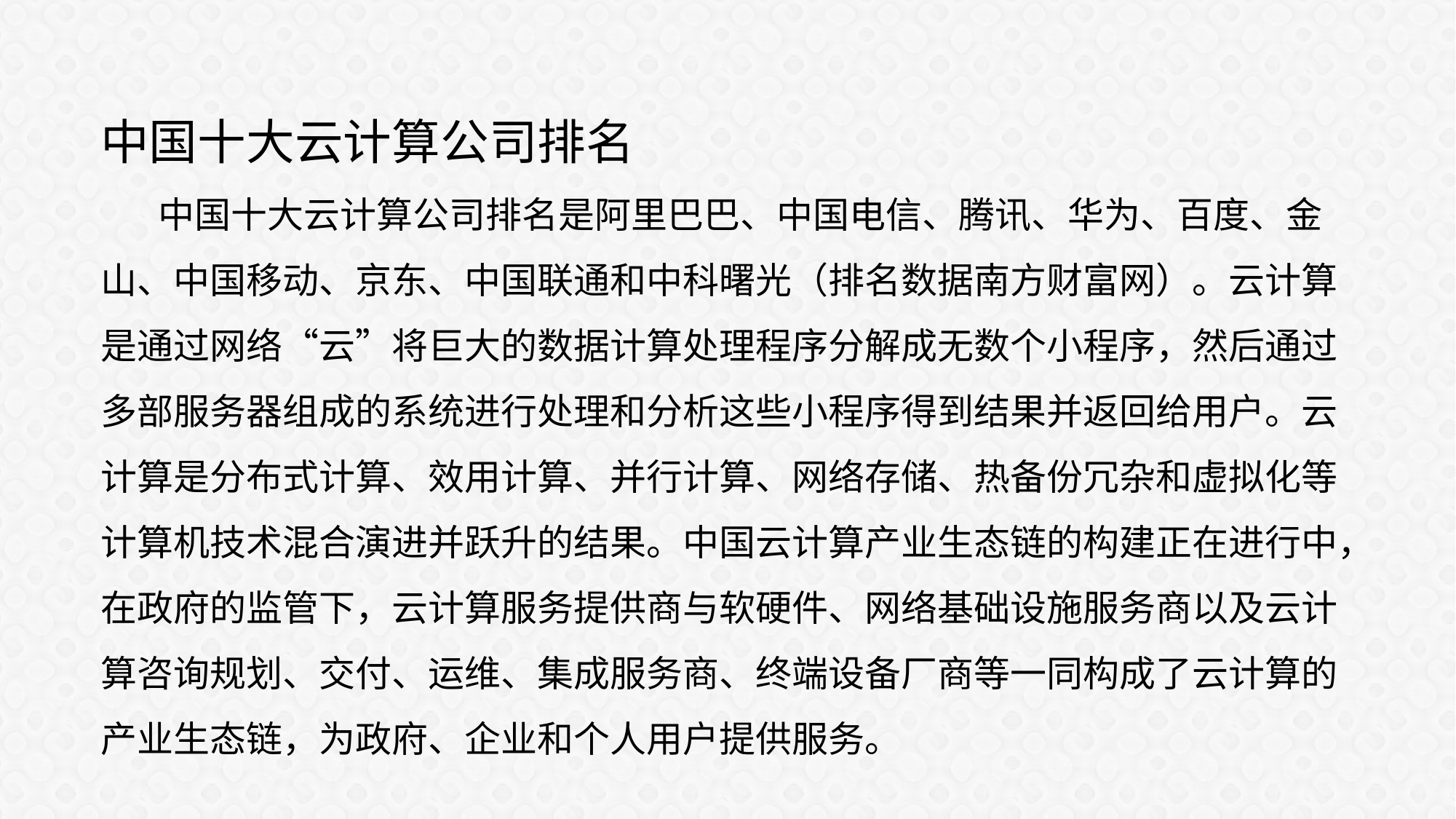

97
中国十大云计算公司排名
      中国十大云计算公司排名是阿里巴巴、中国电信、腾讯、华为、百度、金山、中国移动、京东、中国联通和中科曙光（排名数据南方财富网）。云计算是通过网络“云”将巨大的数据计算处理程序分解成无数个小程序，然后通过多部服务器组成的系统进行处理和分析这些小程序得到结果并返回给用户。云计算是分布式计算、效用计算、并行计算、网络存储、热备份冗杂和虚拟化等计算机技术混合演进并跃升的结果。中国云计算产业生态链的构建正在进行中，在政府的监管下，云计算服务提供商与软硬件、网络基础设施服务商以及云计算咨询规划、交付、运维、集成服务商、终端设备厂商等一同构成了云计算的产业生态链，为政府、企业和个人用户提供服务。